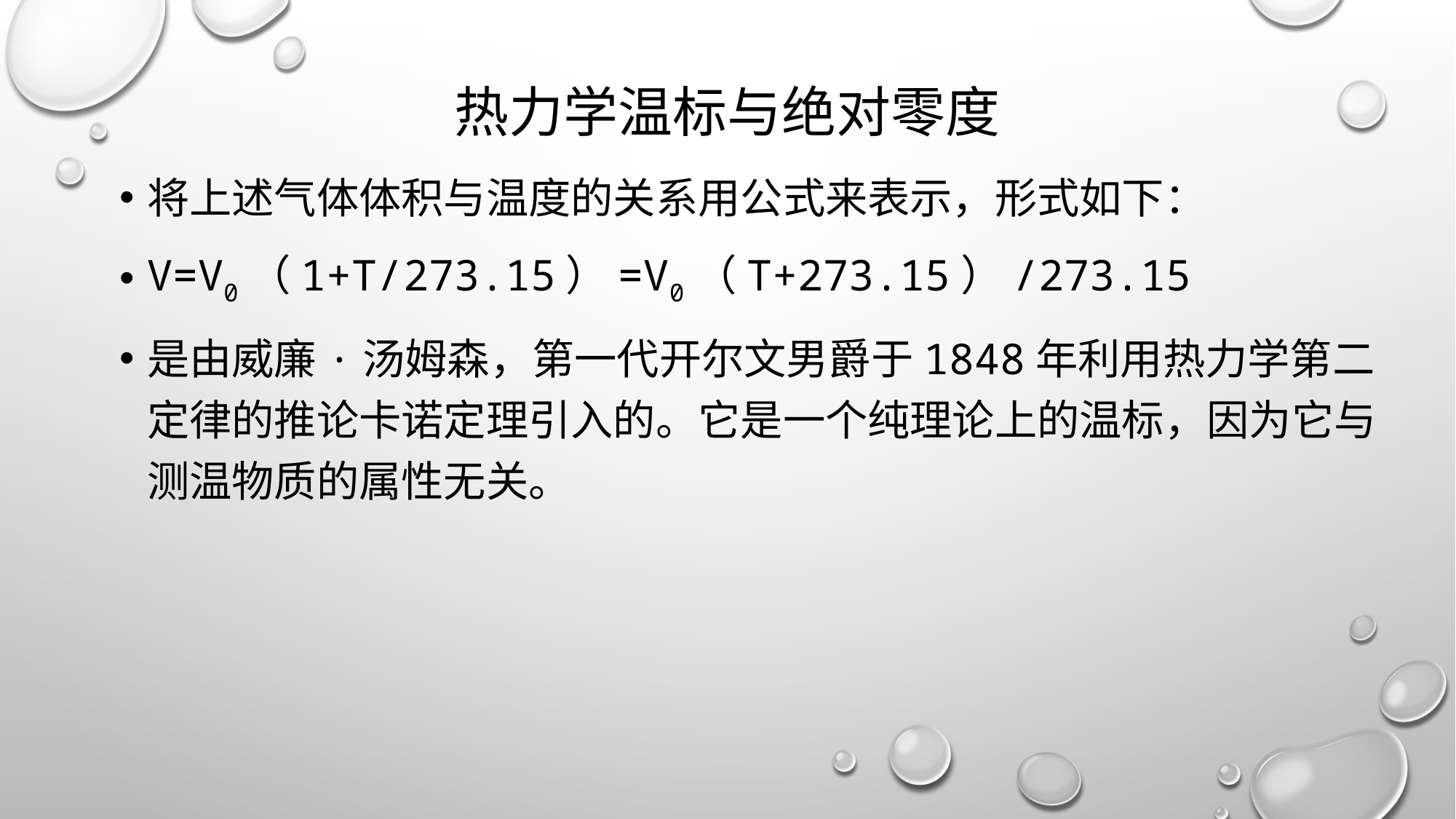

# 热力学温标与绝对零度
将上述气体体积与温度的关系用公式来表示，形式如下：
V=V0（1+t/273.15）=V0（t+273.15）/273.15
是由威廉·汤姆森，第一代开尔文男爵于1848年利用热力学第二定律的推论卡诺定理引入的。它是一个纯理论上的温标，因为它与测温物质的属性无关。